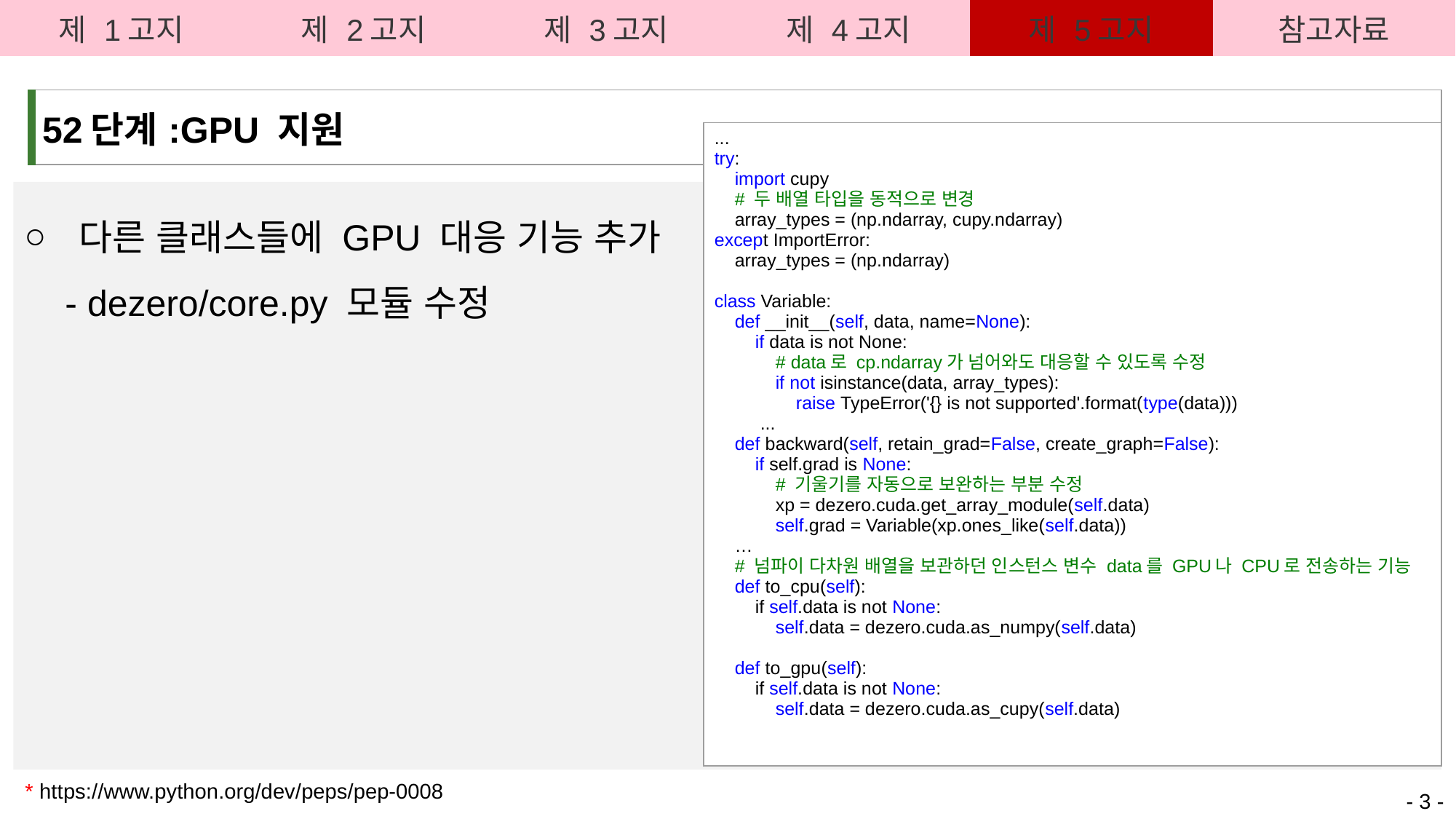

| 제 1고지 | 제 2고지 | 제 3고지 | 제 4고지 | 제 5고지 | 참고자료 |
| --- | --- | --- | --- | --- | --- |
| 52단계:GPU 지원 |
| --- |
| ... try:     import cupy # 두 배열 타입을 동적으로 변경     array\_types = (np.ndarray, cupy.ndarray) except ImportError:     array\_types = (np.ndarray) class Variable:     def \_\_init\_\_(self, data, name=None):         if data is not None: # data로 cp.ndarray가 넘어와도 대응할 수 있도록 수정             if not isinstance(data, array\_types):                 raise TypeError('{} is not supported'.format(type(data))) ... def backward(self, retain\_grad=False, create\_graph=False):         if self.grad is None: # 기울기를 자동으로 보완하는 부분 수정          xp = dezero.cuda.get\_array\_module(self.data)          self.grad = Variable(xp.ones\_like(self.data)) … # 넘파이 다차원 배열을 보관하던 인스턴스 변수 data를 GPU나 CPU로 전송하는 기능     def to\_cpu(self):         if self.data is not None:             self.data = dezero.cuda.as\_numpy(self.data)     def to\_gpu(self):         if self.data is not None:             self.data = dezero.cuda.as\_cupy(self.data) |
| --- |
다른 클래스들에 GPU 대응 기능 추가
    - dezero/core.py 모듈 수정

* https://www.python.org/dev/peps/pep-0008
- 3 -